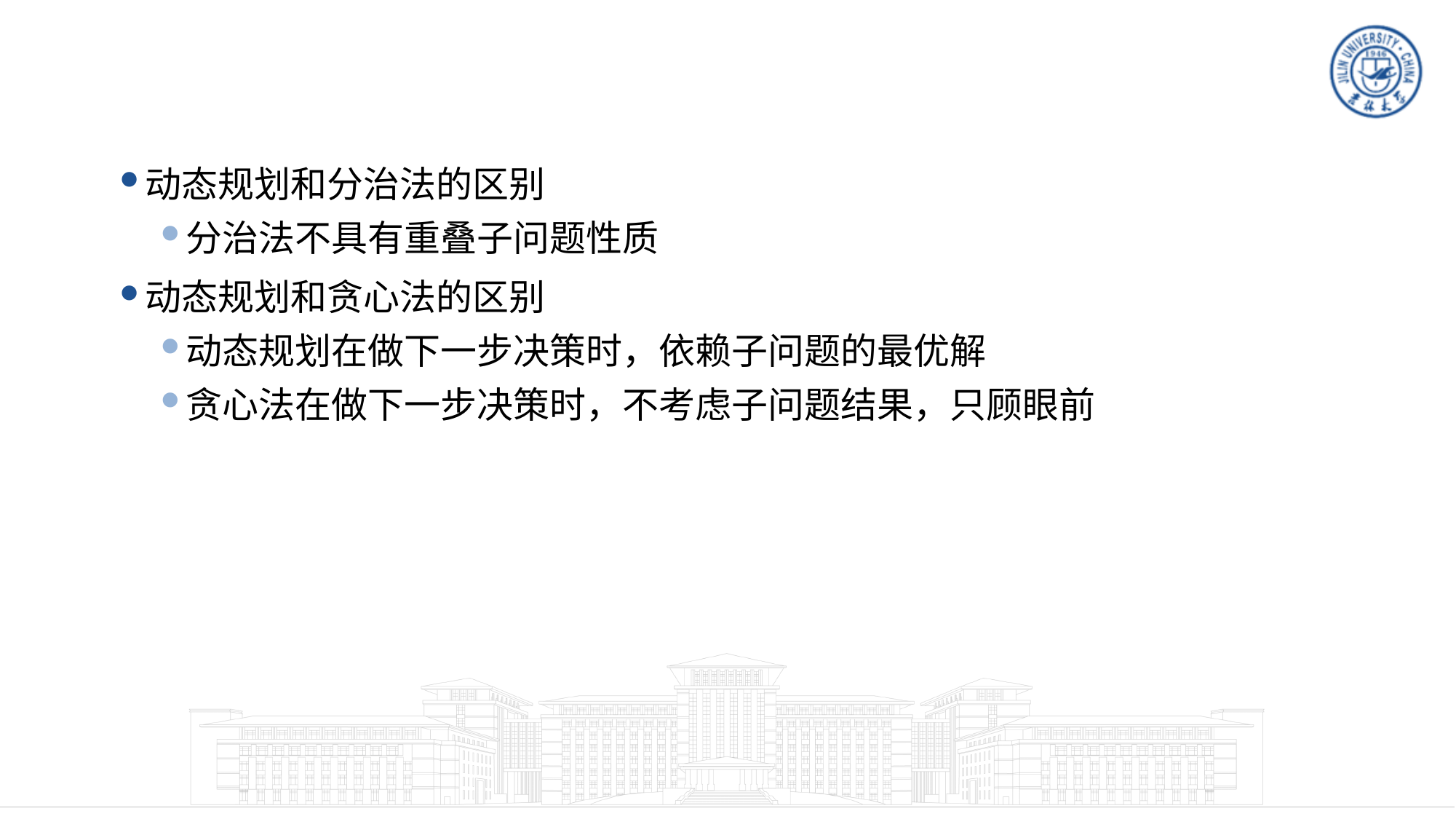

动态规划和分治法的区别
分治法不具有重叠子问题性质
动态规划和贪心法的区别
动态规划在做下一步决策时，依赖子问题的最优解
贪心法在做下一步决策时，不考虑子问题结果，只顾眼前
99